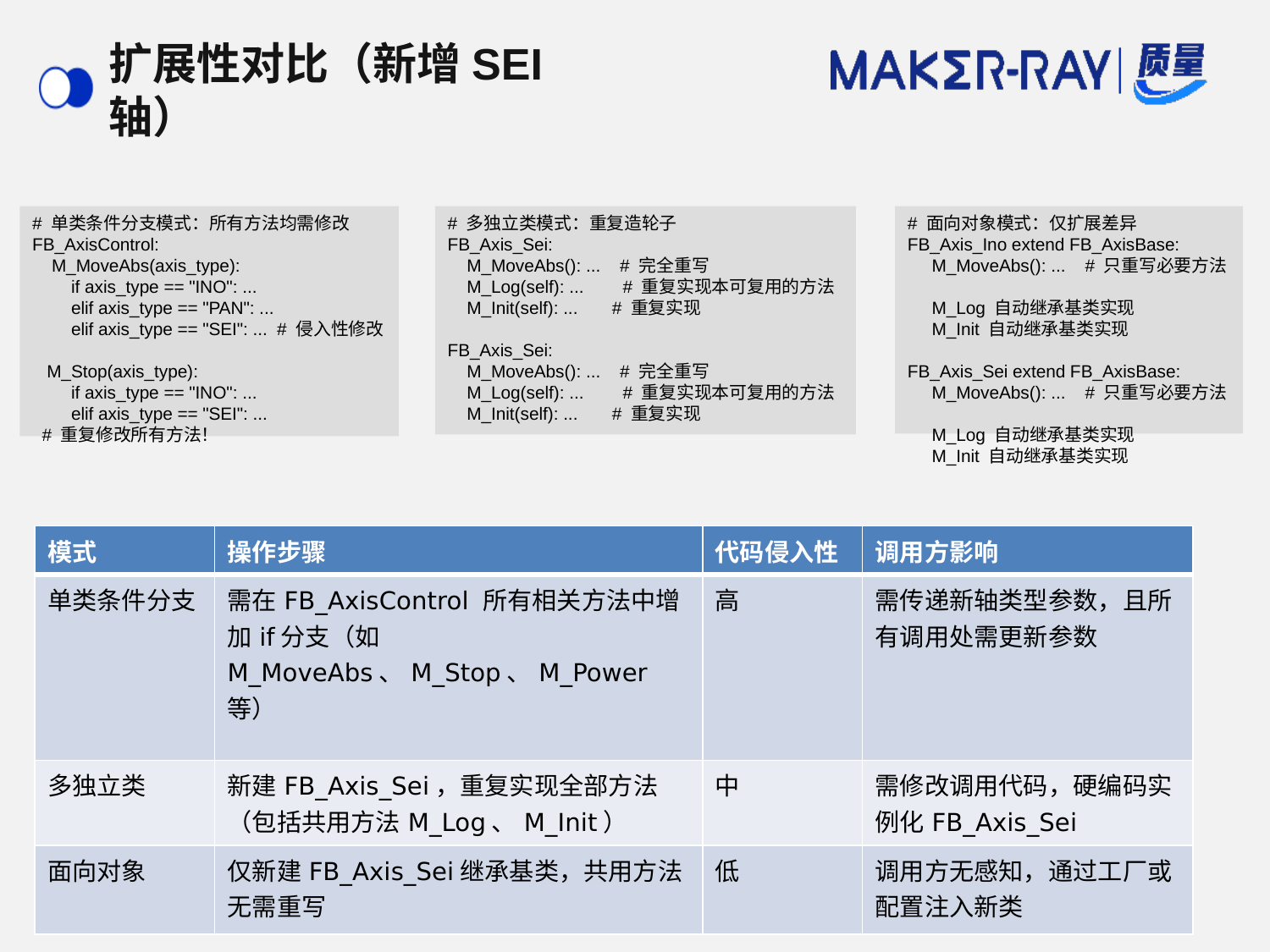

# 扩展性对比（新增SEI轴）
# 单类条件分支模式：所有方法均需修改
FB_AxisControl:
    M_MoveAbs(axis_type):
        if axis_type == "INO": ...
        elif axis_type == "PAN": ...
        elif axis_type == "SEI": ...  # 侵入性修改
   M_Stop(axis_type):
        if axis_type == "INO": ...
        elif axis_type == "SEI": ...
  # 重复修改所有方法！
# 多独立类模式：重复造轮子
FB_Axis_Sei:
    M_MoveAbs(): ...    # 完全重写
    M_Log(self): ...        # 重复实现本可复用的方法
    M_Init(self): ...       # 重复实现

FB_Axis_Sei:
    M_MoveAbs(): ...    # 完全重写
    M_Log(self): ...        # 重复实现本可复用的方法
    M_Init(self): ...       # 重复实现
# 面向对象模式：仅扩展差异
FB_Axis_Ino extend FB_AxisBase:
     M_MoveAbs(): ...    # 只重写必要方法
     M_Log 自动继承基类实现
     M_Init 自动继承基类实现

FB_Axis_Sei extend FB_AxisBase:
     M_MoveAbs(): ...    # 只重写必要方法
     M_Log 自动继承基类实现
     M_Init 自动继承基类实现
| 模式 | 操作步骤 | 代码侵入性 | 调用方影响 |
| --- | --- | --- | --- |
| 单类条件分支 | 需在FB\_AxisControl 所有相关方法中增加if分支（如M\_MoveAbs、M\_Stop、M\_Power等） | 高 | 需传递新轴类型参数，且所有调用处需更新参数 |
| 多独立类 | 新建FB\_Axis\_Sei，重复实现全部方法（包括共用方法M\_Log、M\_Init） | 中 | 需修改调用代码，硬编码实例化FB\_Axis\_Sei |
| 面向对象 | 仅新建FB\_Axis\_Sei继承基类，共用方法无需重写 | 低 | 调用方无感知，通过工厂或配置注入新类 |